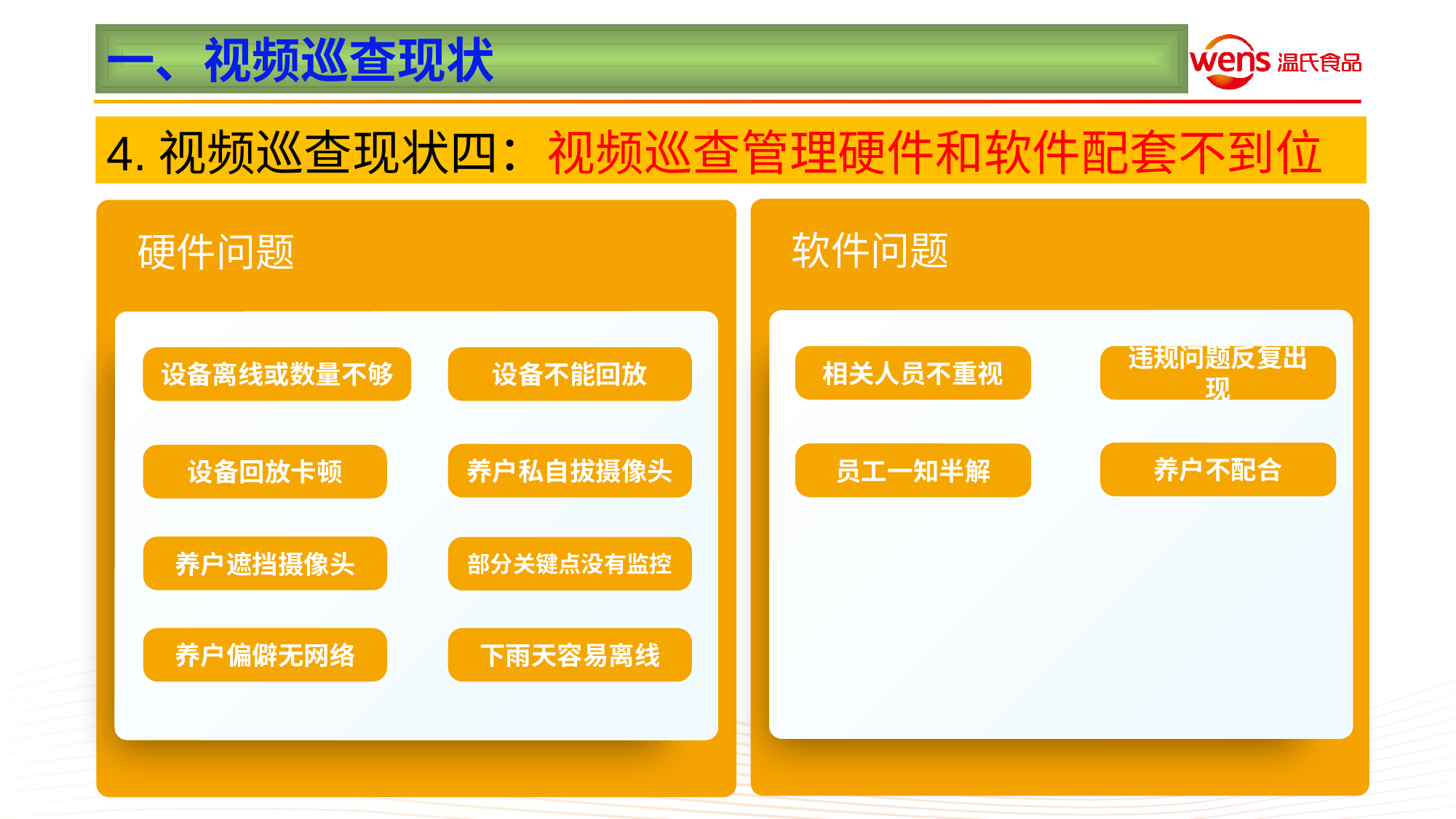

一、视频巡查现状
4.视频巡查现状四：视频巡查管理硬件和软件配套不到位

软件问题
硬件问题

相关人员不重视
违规问题反复出现
设备离线或数量不够
设备不能回放
养户不配合
员工一知半解
养户私自拔摄像头
设备回放卡顿
养户遮挡摄像头
部分关键点没有监控
养户偏僻无网络
下雨天容易离线